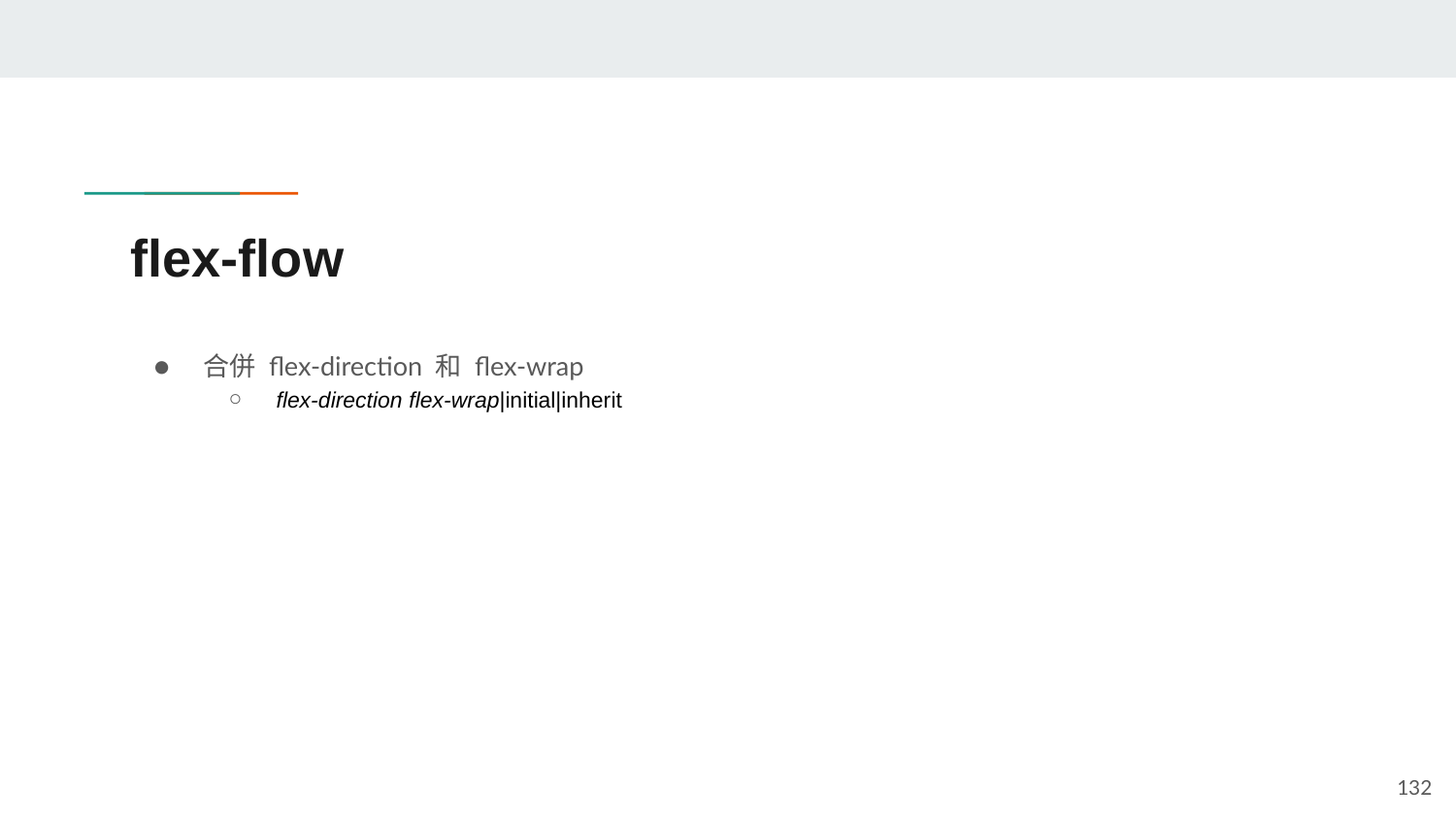

# flex-flow
合併 flex-direction 和 flex-wrap
flex-direction flex-wrap|initial|inherit

132